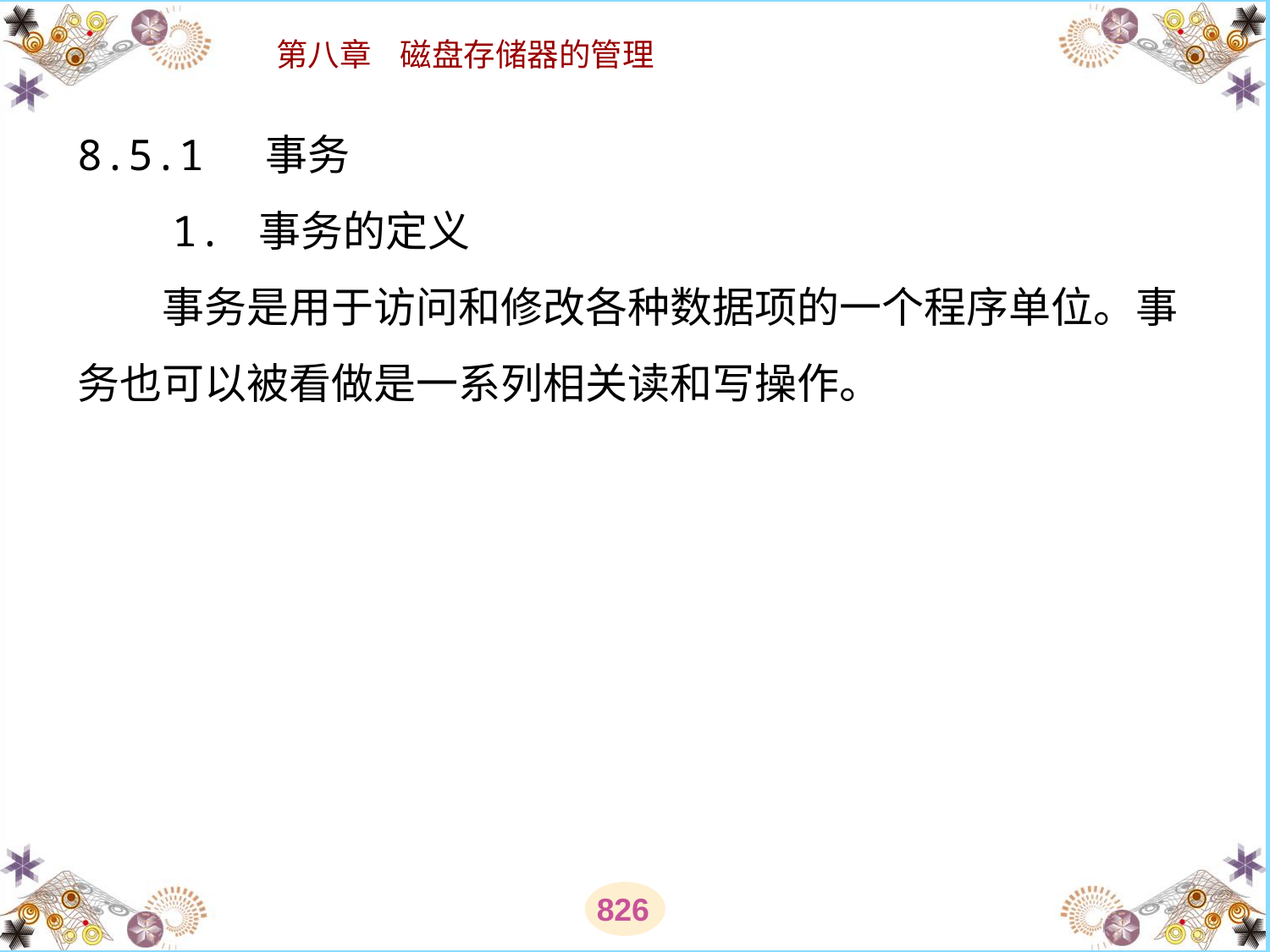

# 8.5.1  事务 　　1. 事务的定义 　　事务是用于访问和修改各种数据项的一个程序单位。事务也可以被看做是一系列相关读和写操作。